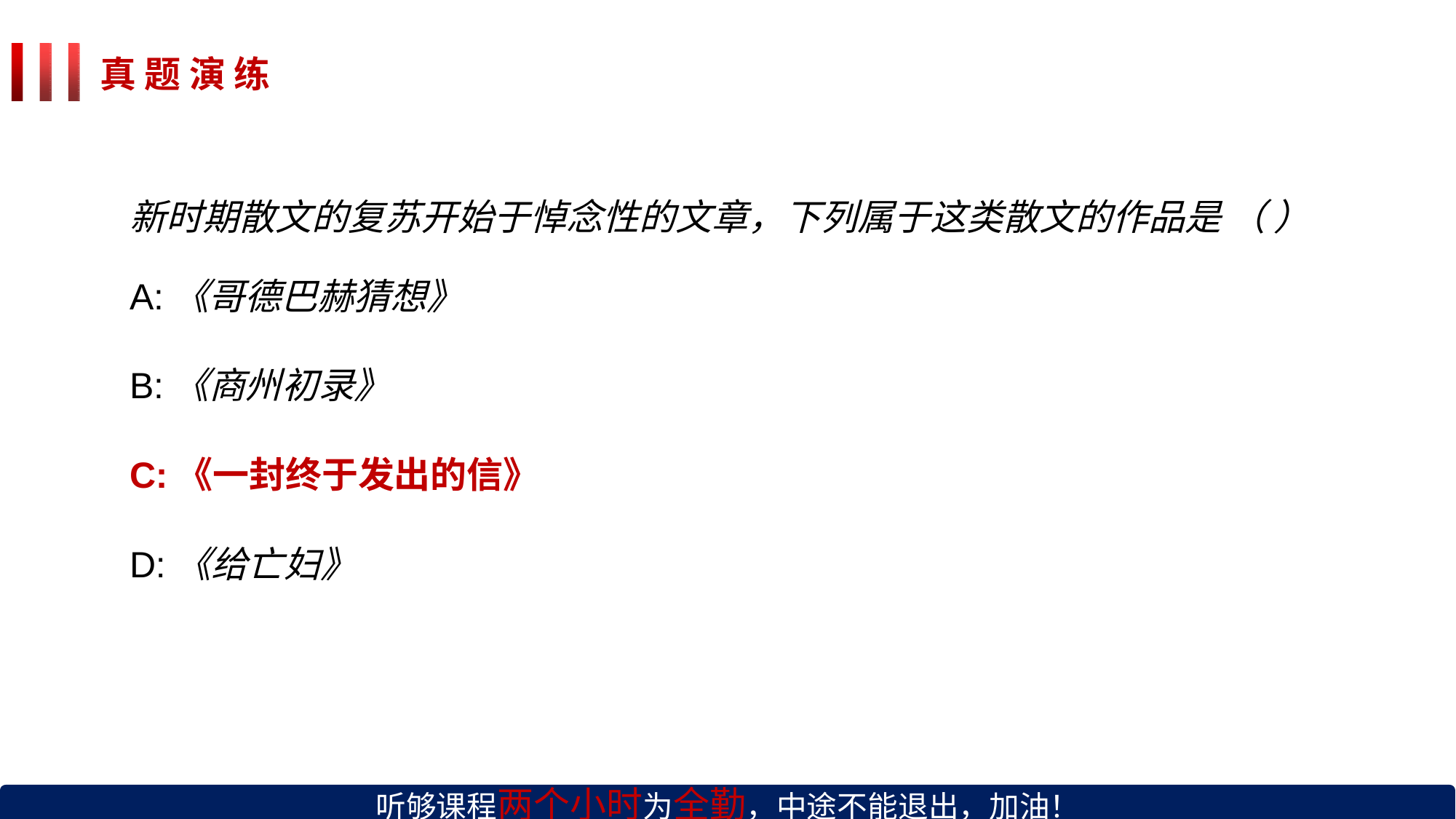

# 真 题 演 练
新时期散文的复苏开始于悼念性的文章，下列属于这类散文的作品是 （ ）

A:《哥德巴赫猜想》

B:《商州初录》

C:《一封终于发出的信》

D:《给亡妇》
84

听够课程两个小时为全勤，中途不能退出，加油！